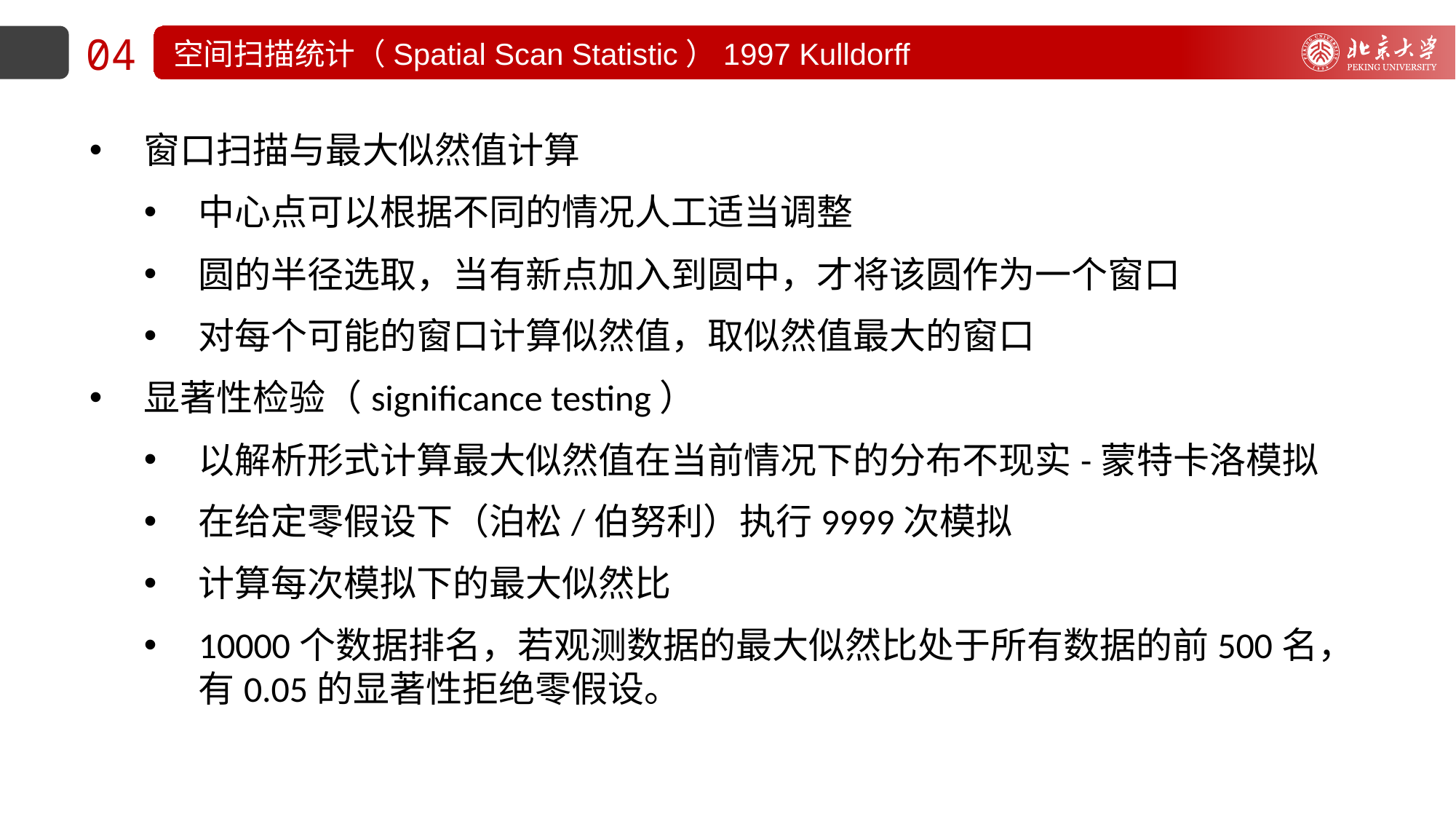

04

空间扫描统计（Spatial Scan Statistic）1997 Kulldorff

窗口扫描与最大似然值计算
中心点可以根据不同的情况人工适当调整
圆的半径选取，当有新点加入到圆中，才将该圆作为一个窗口
对每个可能的窗口计算似然值，取似然值最大的窗口
显著性检验（significance testing）
以解析形式计算最大似然值在当前情况下的分布不现实-蒙特卡洛模拟
在给定零假设下（泊松/伯努利）执行9999次模拟
计算每次模拟下的最大似然比
10000个数据排名，若观测数据的最大似然比处于所有数据的前500名，有0.05的显著性拒绝零假设。